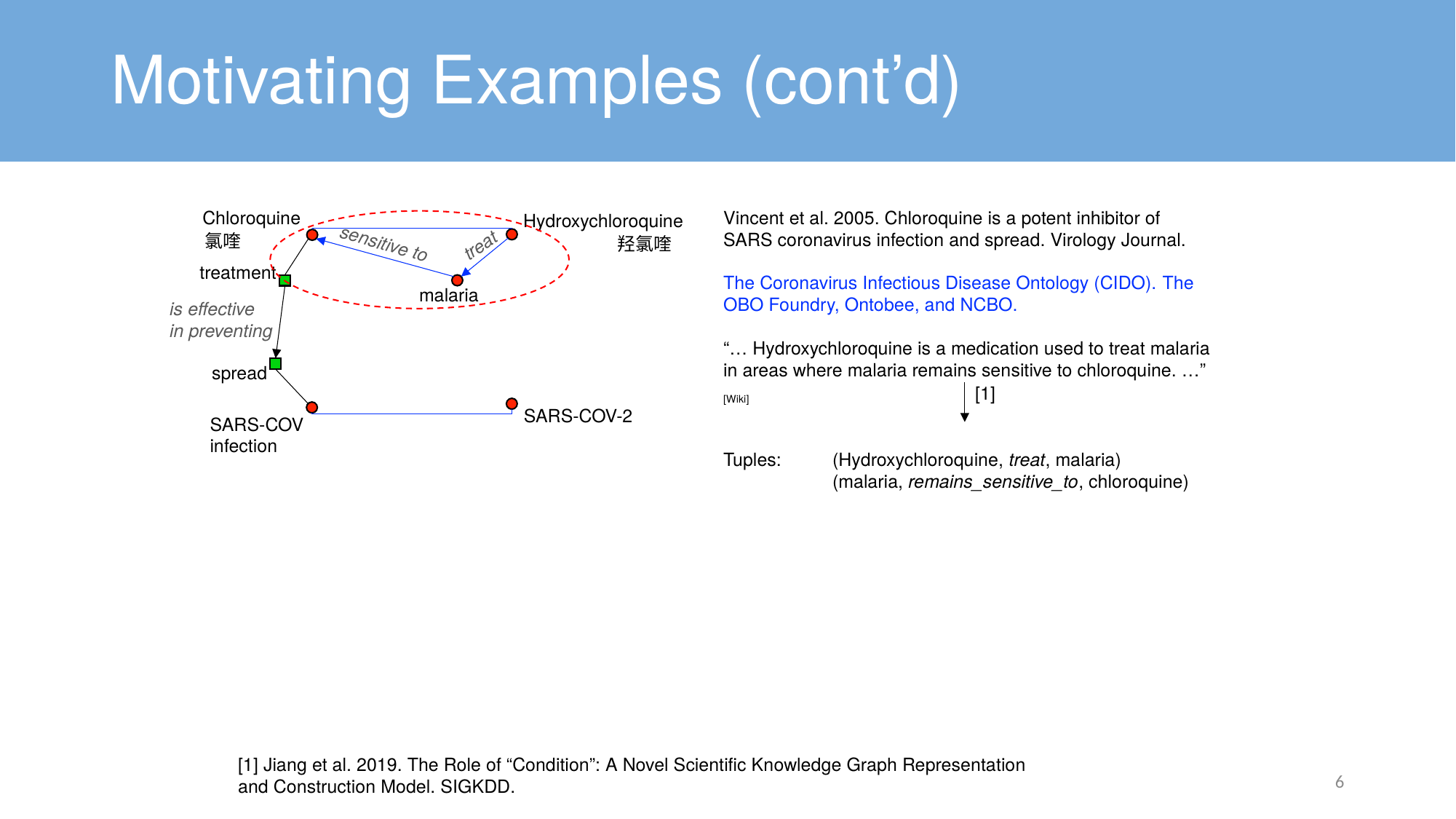

# Motivating Examples (cont’d)
Chloroquine
Vincent et al. 2005. Chloroquine is a potent inhibitor of SARS coronavirus infection and spread. Virology Journal.
Hydroxychloroquine

氯喹
羟氯喹
sensitive to
treat

treatment
The Coronavirus Infectious Disease Ontology (CIDO). The OBO Foundry, Ontobee, and NCBO.

“… Hydroxychloroquine is a medication used to treat malaria in areas where malaria remains sensitive to chloroquine. …” [Wiki]

Tuples:	(Hydroxychloroquine, treat, malaria)
	(malaria, remains_sensitive_to, chloroquine)

malaria
is effective
in preventing
spread

[1]

SARS-COV-2

SARS-COV
infection
[1] Jiang et al. 2019. The Role of “Condition”: A Novel Scientific Knowledge Graph Representation and Construction Model. SIGKDD.
6